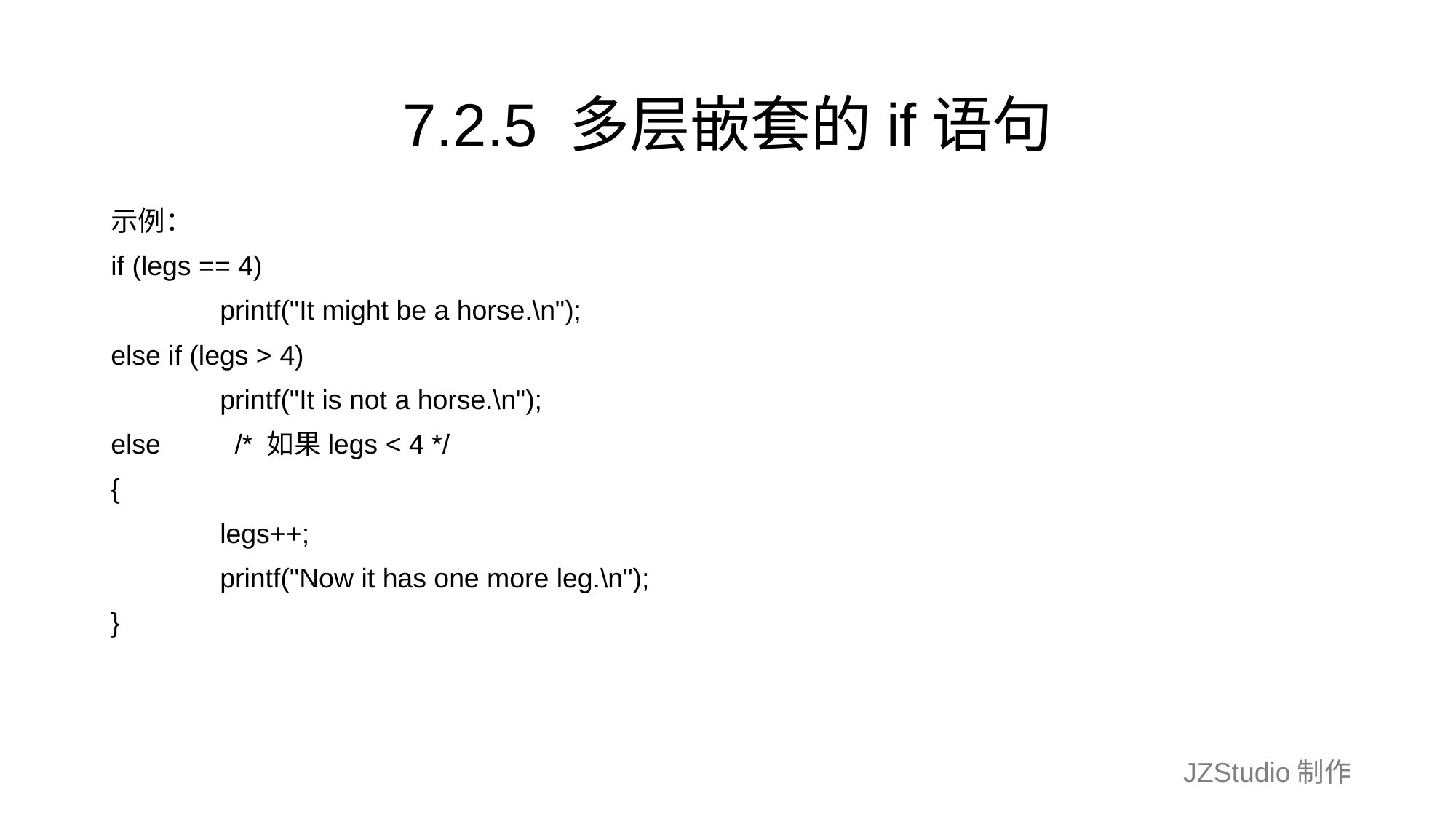

# 7.2.5 多层嵌套的if语句
示例：
if (legs == 4)
	printf("It might be a horse.\n");
else if (legs > 4)
	printf("It is not a horse.\n");
else　　 /* 如果legs < 4 */
{
	legs++;
	printf("Now it has one more leg.\n");
}